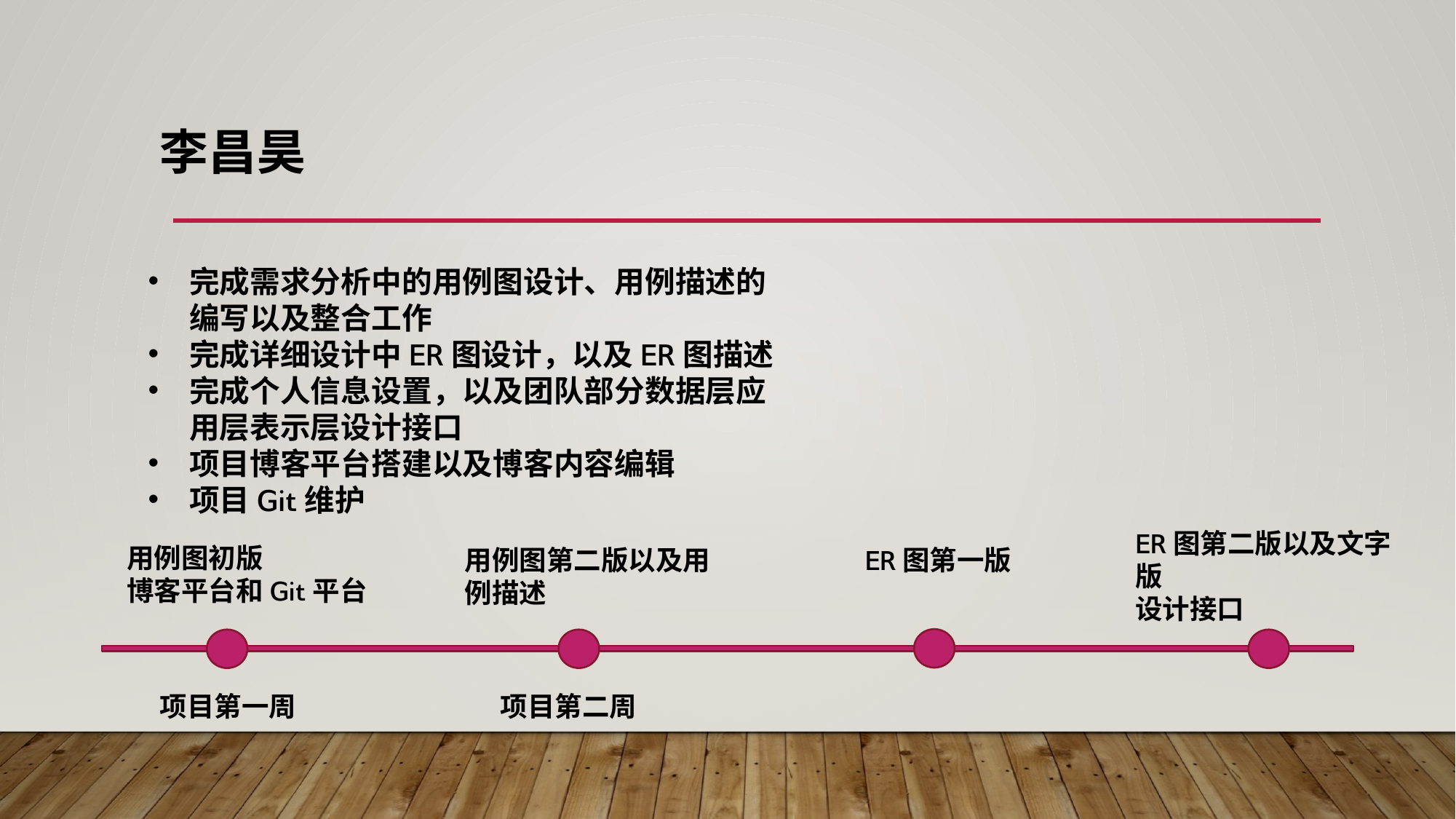

李昌昊
完成需求分析中的用例图设计、用例描述的编写以及整合工作
完成详细设计中ER图设计，以及ER图描述
完成个人信息设置，以及团队部分数据层应用层表示层设计接口
项目博客平台搭建以及博客内容编辑
项目Git维护
ER图第二版以及文字版
设计接口
用例图初版
博客平台和Git平台
用例图第二版以及用例描述
ER图第一版

项目第一周
项目第二周